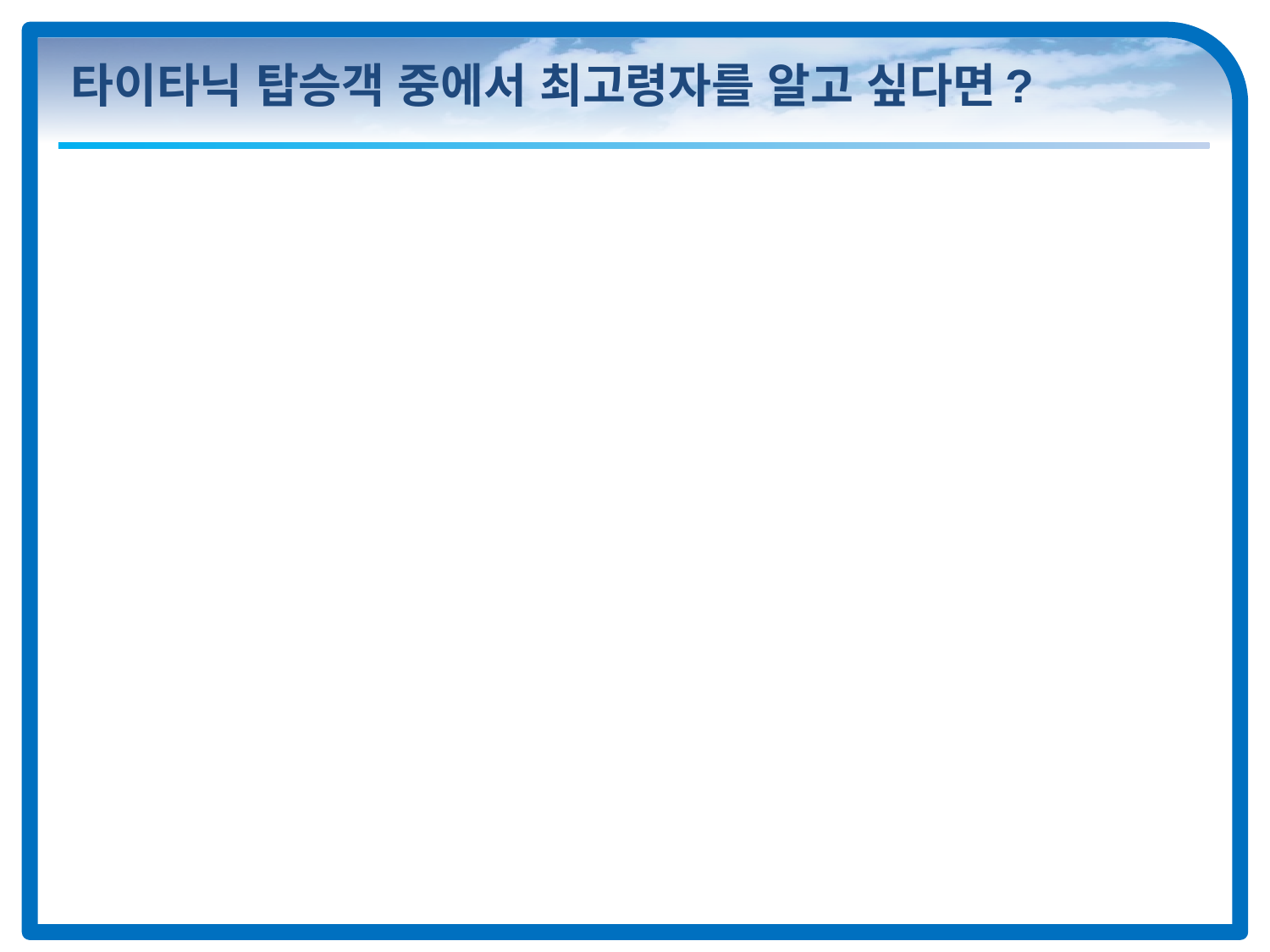

# 타이타닉 탑승객 중에서 최고령자를 알고 싶다면?